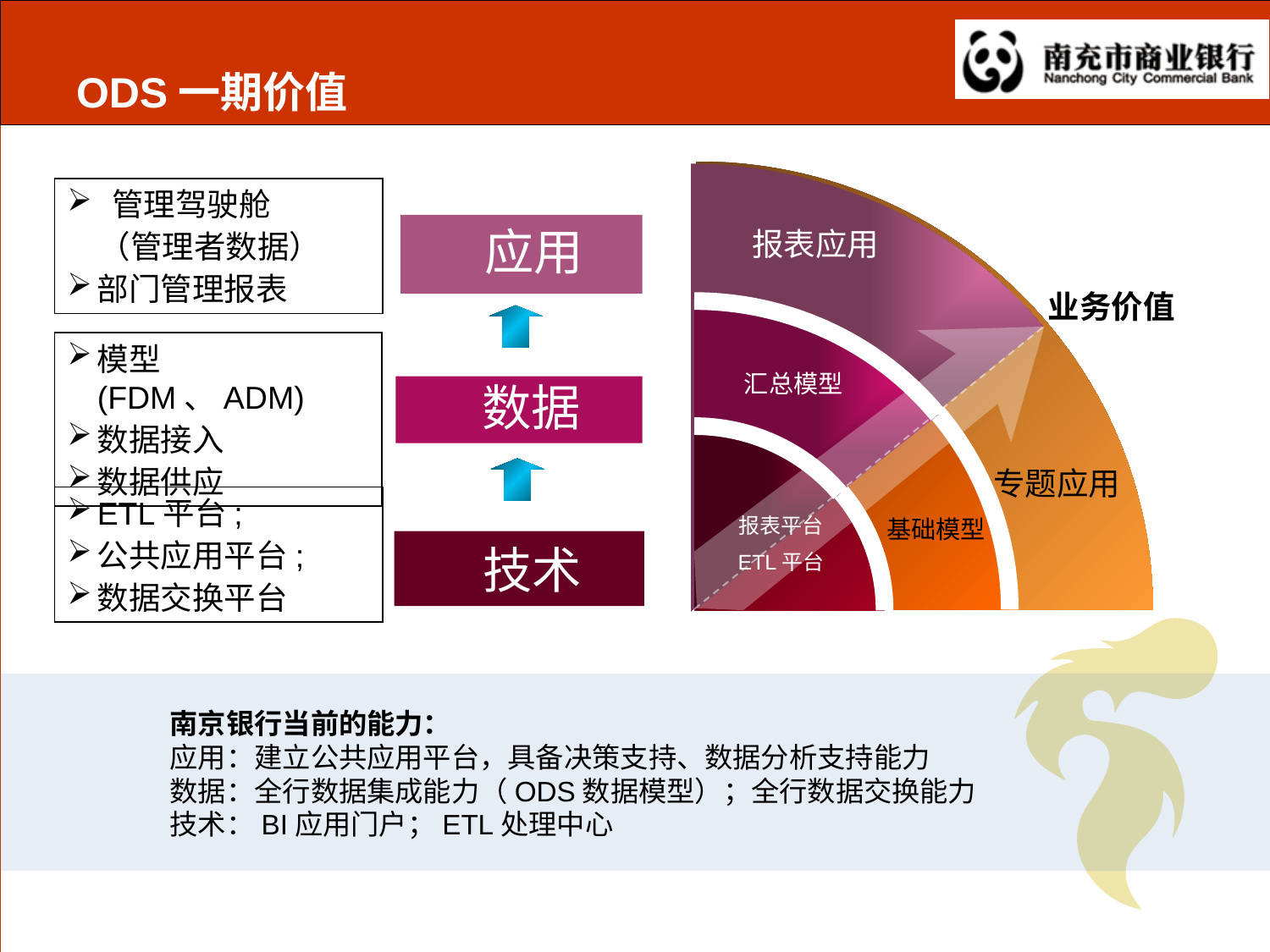

# ODS一期价值

 管理驾驶舱
　（管理者数据）
部门管理报表
应用
报表应用
业务价值

模型(FDM、ADM)
数据接入
数据供应
汇总模型
数据

专题应用
ETL平台;
公共应用平台;
数据交换平台
报表平台
ETL平台
基础模型
技术

南京银行当前的能力：
应用：建立公共应用平台，具备决策支持、数据分析支持能力
数据：全行数据集成能力（ODS数据模型）；全行数据交换能力
技术：BI应用门户；ETL处理中心